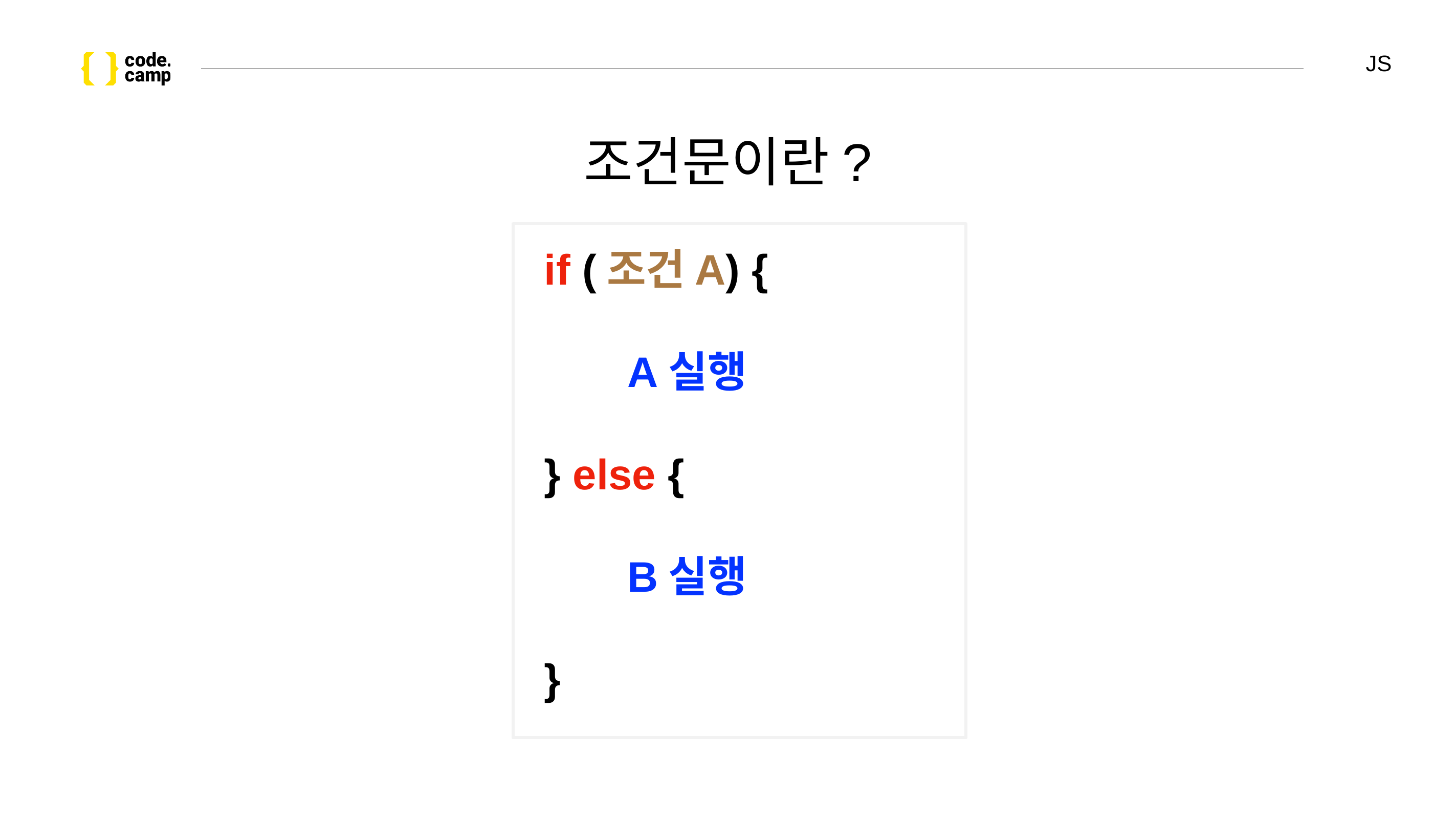

# JS

조건문이란?

if (조건A) {
       A실행
} else {
       B실행
}